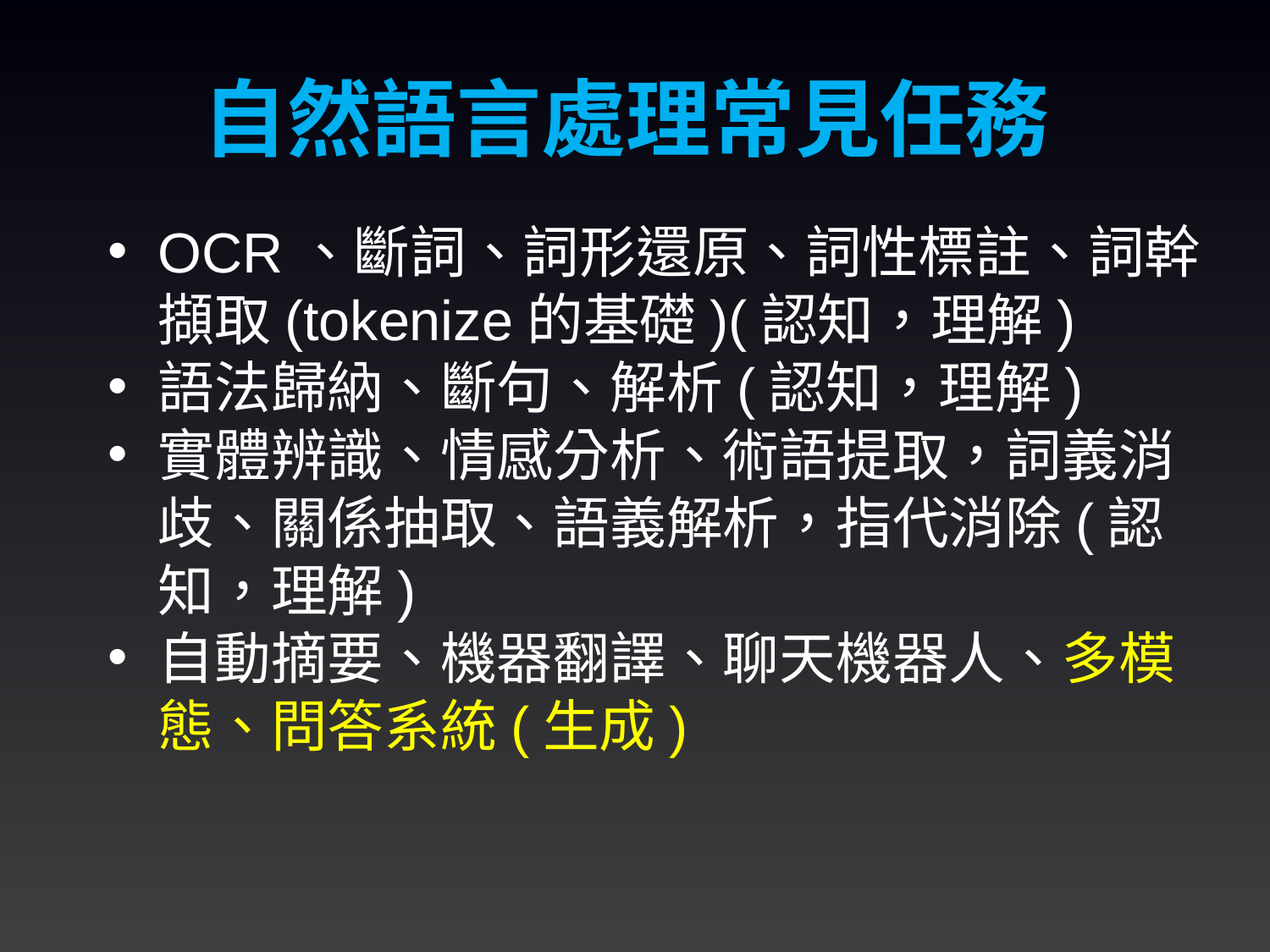

自然語言處理常見任務
OCR、斷詞、詞形還原、詞性標註、詞幹擷取(tokenize的基礎)(認知，理解)
語法歸納、斷句、解析(認知，理解)
實體辨識、情感分析、術語提取，詞義消歧、關係抽取、語義解析，指代消除(認知，理解)
自動摘要、機器翻譯、聊天機器人、多模態、問答系統(生成)